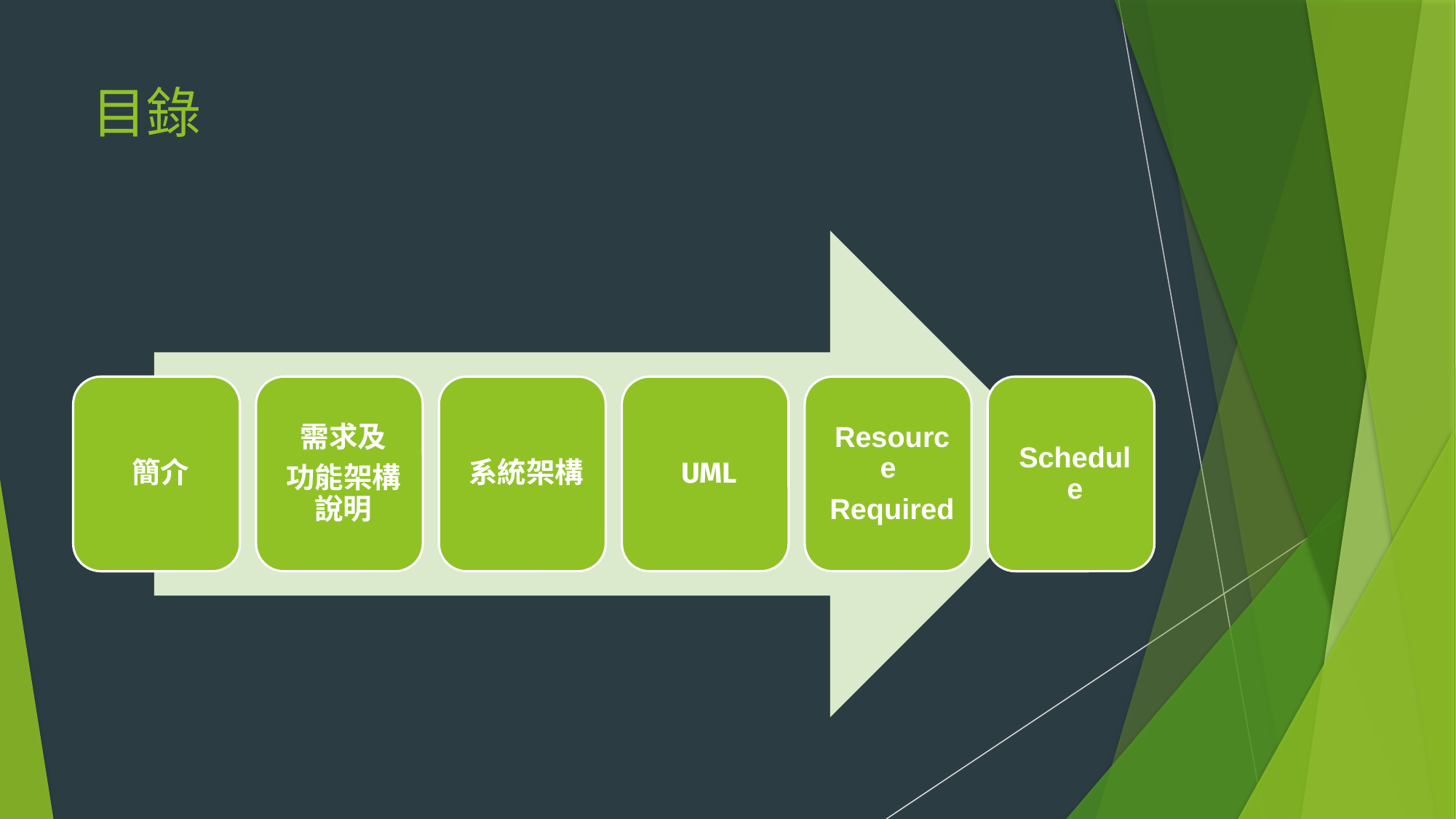

# 目錄
簡介
需求及
功能架構說明
系統架構
UML
Resource
Required
Schedule